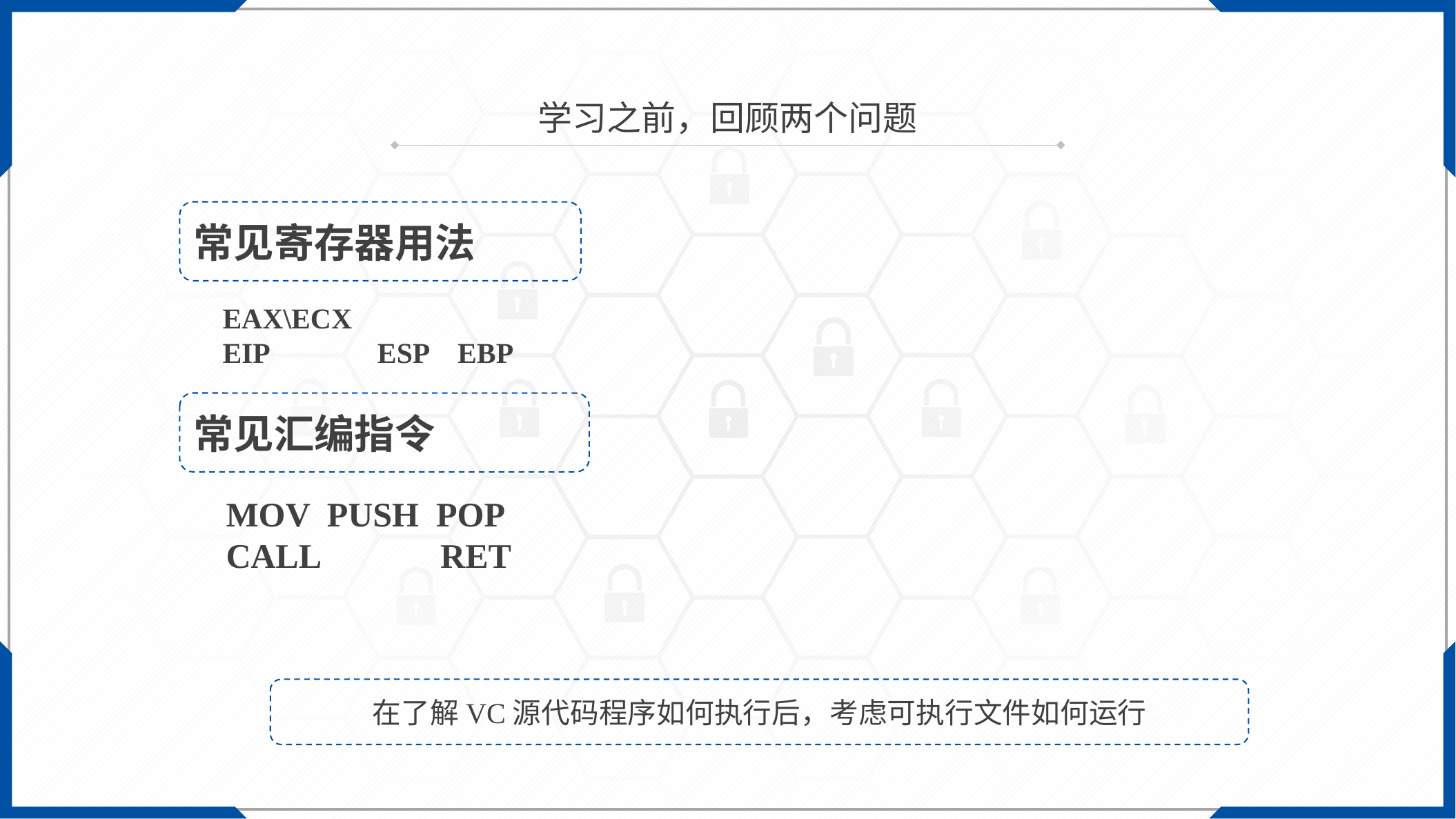

学习之前，回顾两个问题
常见寄存器用法
EAX\ECX
EIP               ESP    EBP
常见汇编指令
MOV  PUSH  POP
CALL              RET
在了解VC源代码程序如何执行后，考虑可执行文件如何运行